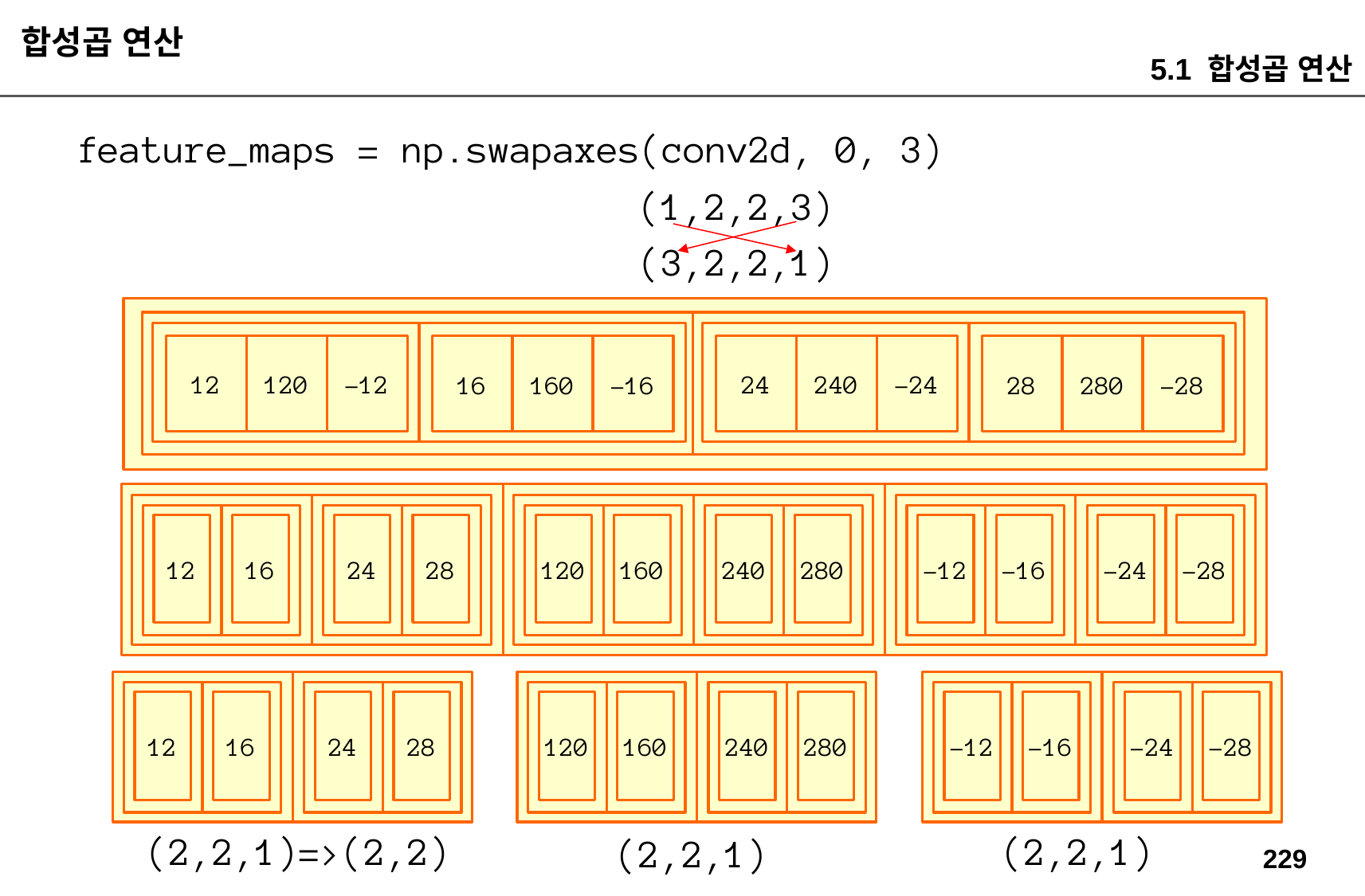

합성곱 연산
5.1 합성곱 연산
feature_maps = np.swapaxes(conv2d, 0, 3)
(1,2,2,3)
(3,2,2,1)

120
-12
240
-24
12
24
160
-16
280
-28
16
28

12
16
24
28
120
160
240
280
-12
-16
-24
-28

12
16
24
28
120
160
240
280
-12
-16
-24
-28
(2,2,1)=>(2,2)
(2,2,1)
(2,2,1)